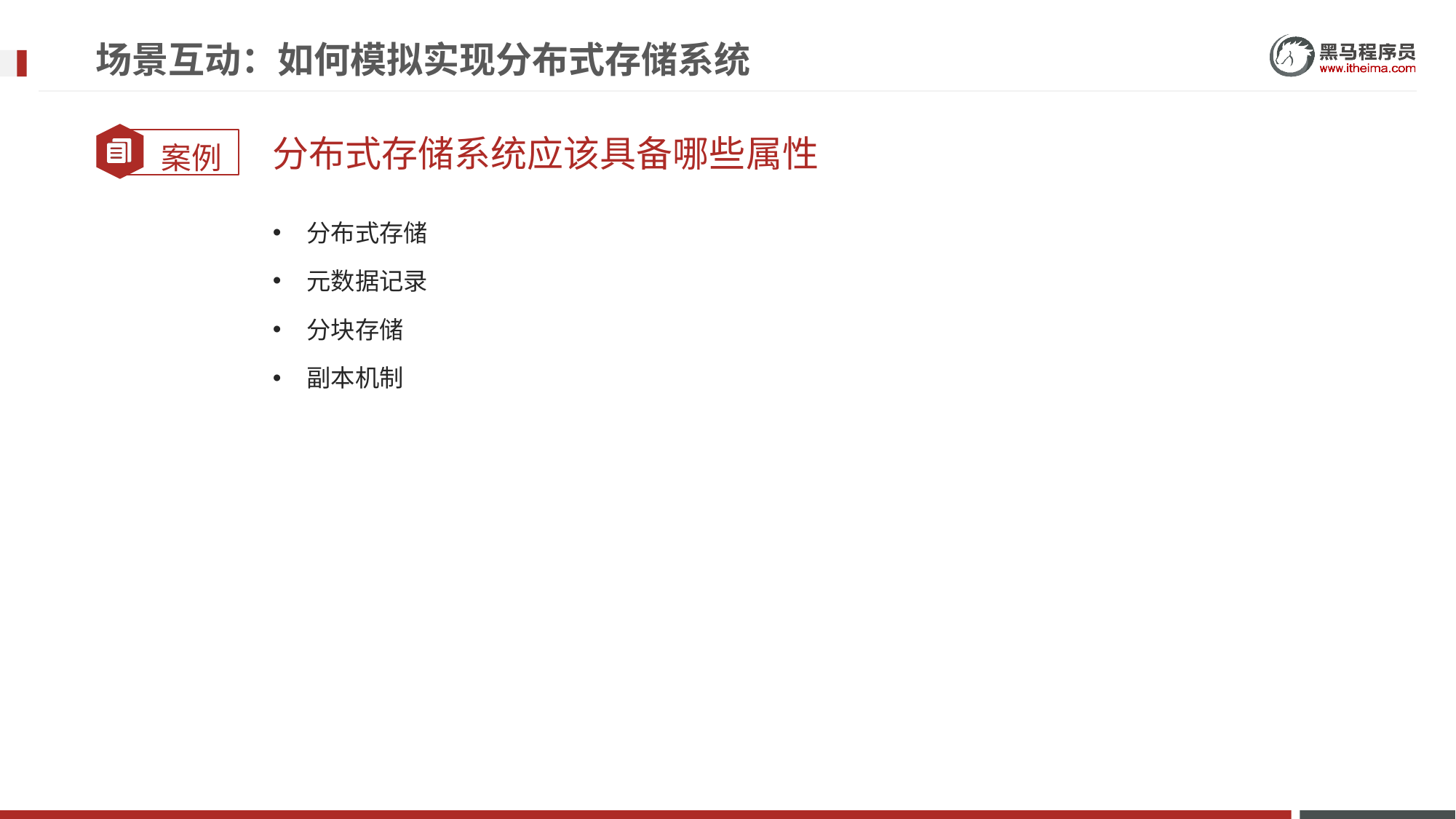

# 场景互动：如何模拟实现分布式存储系统
分布式存储系统应该具备哪些属性
分布式存储
元数据记录
分块存储
副本机制